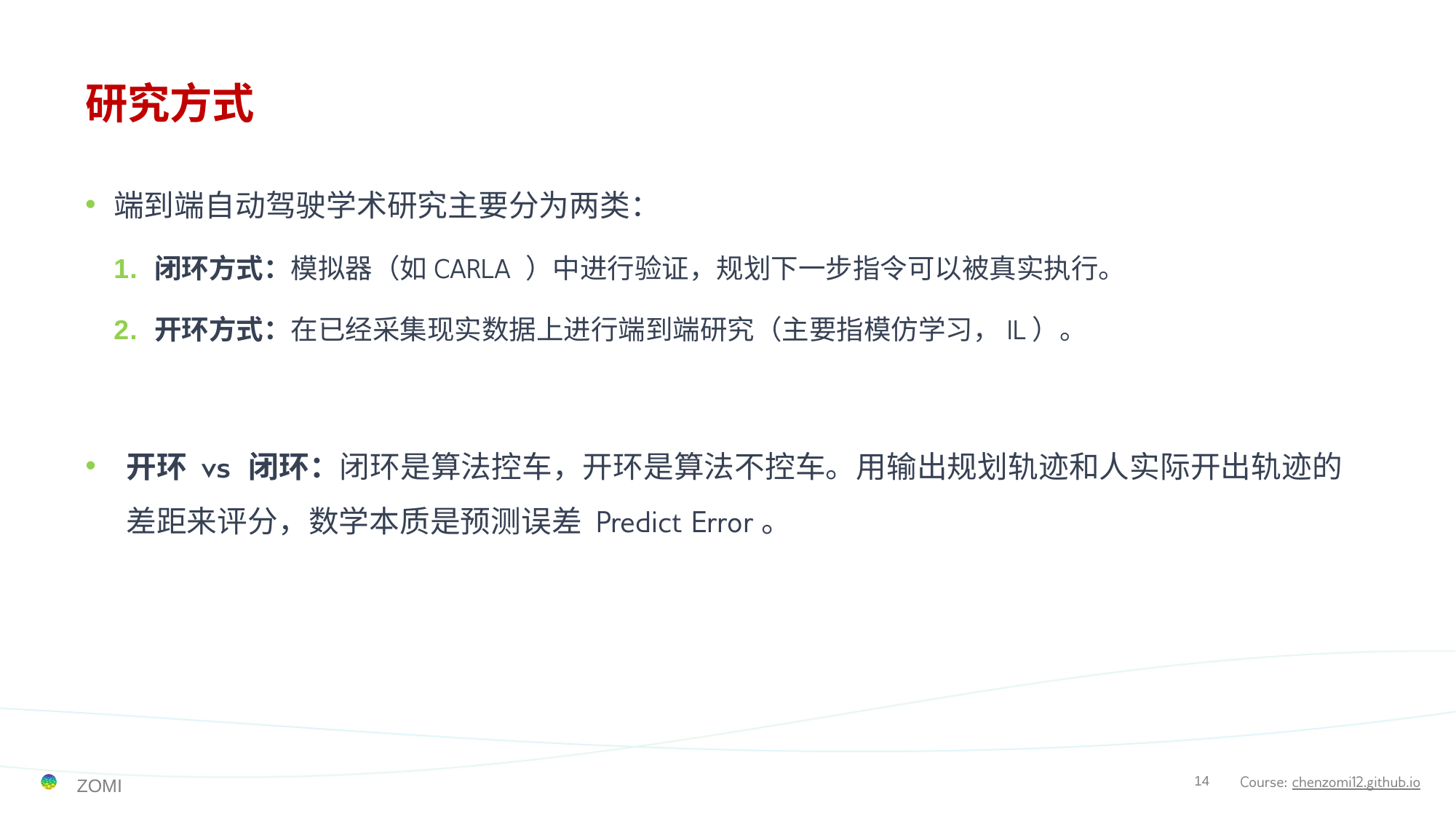

# 研究方式
端到端自动驾驶学术研究主要分为两类：
闭环方式：模拟器（如CARLA ）中进行验证，规划下一步指令可以被真实执行。
开环方式：在已经采集现实数据上进行端到端研究（主要指模仿学习，IL）。

开环 vs 闭环：闭环是算法控车，开环是算法不控车。用输出规划轨迹和人实际开出轨迹的差距来评分，数学本质是预测误差 Predict Error。